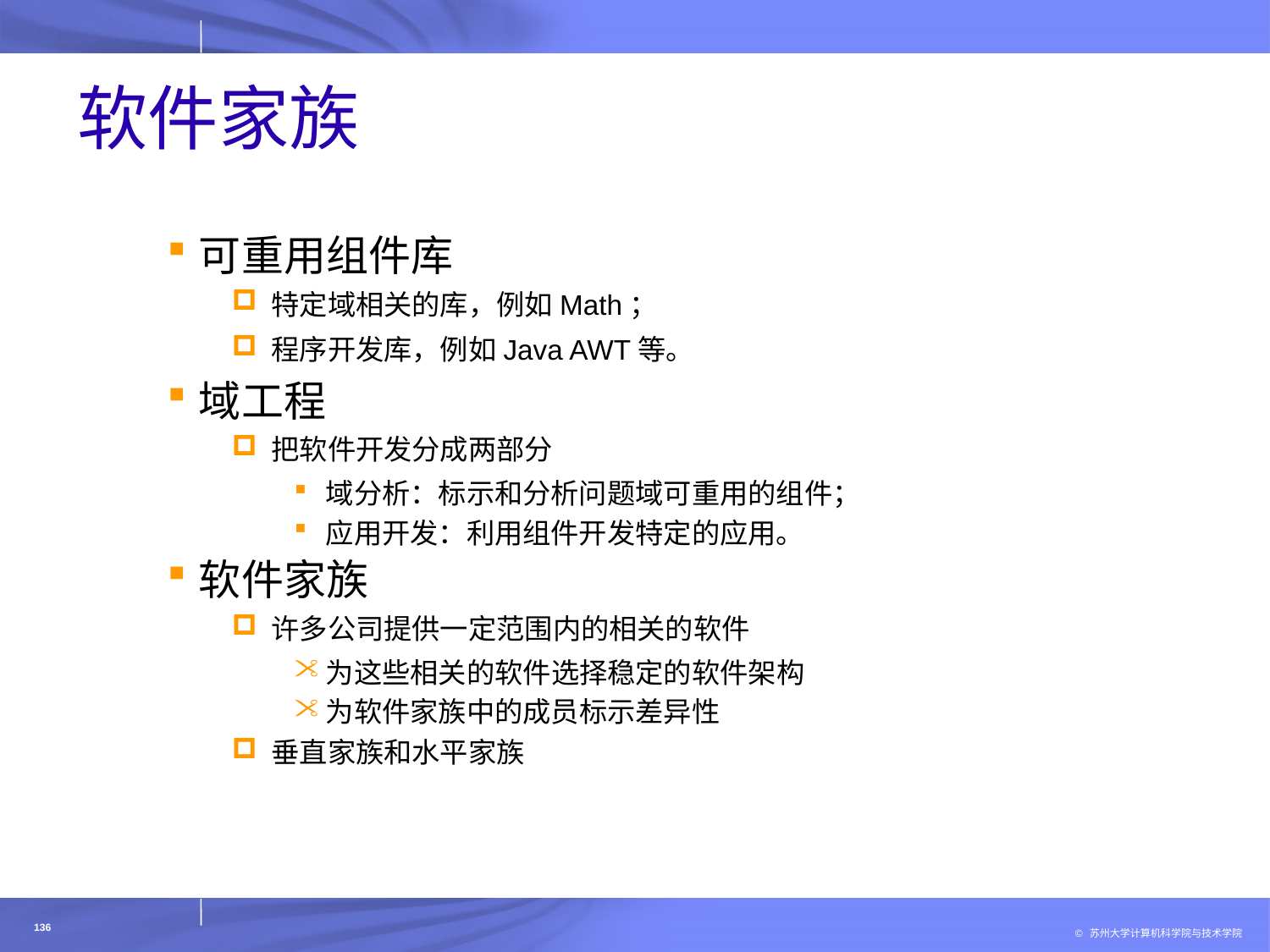

# 软件家族
可重用组件库
特定域相关的库，例如Math；
程序开发库，例如Java AWT等。
域工程
把软件开发分成两部分
域分析：标示和分析问题域可重用的组件；
应用开发：利用组件开发特定的应用。
软件家族
许多公司提供一定范围内的相关的软件
为这些相关的软件选择稳定的软件架构
为软件家族中的成员标示差异性
垂直家族和水平家族

136